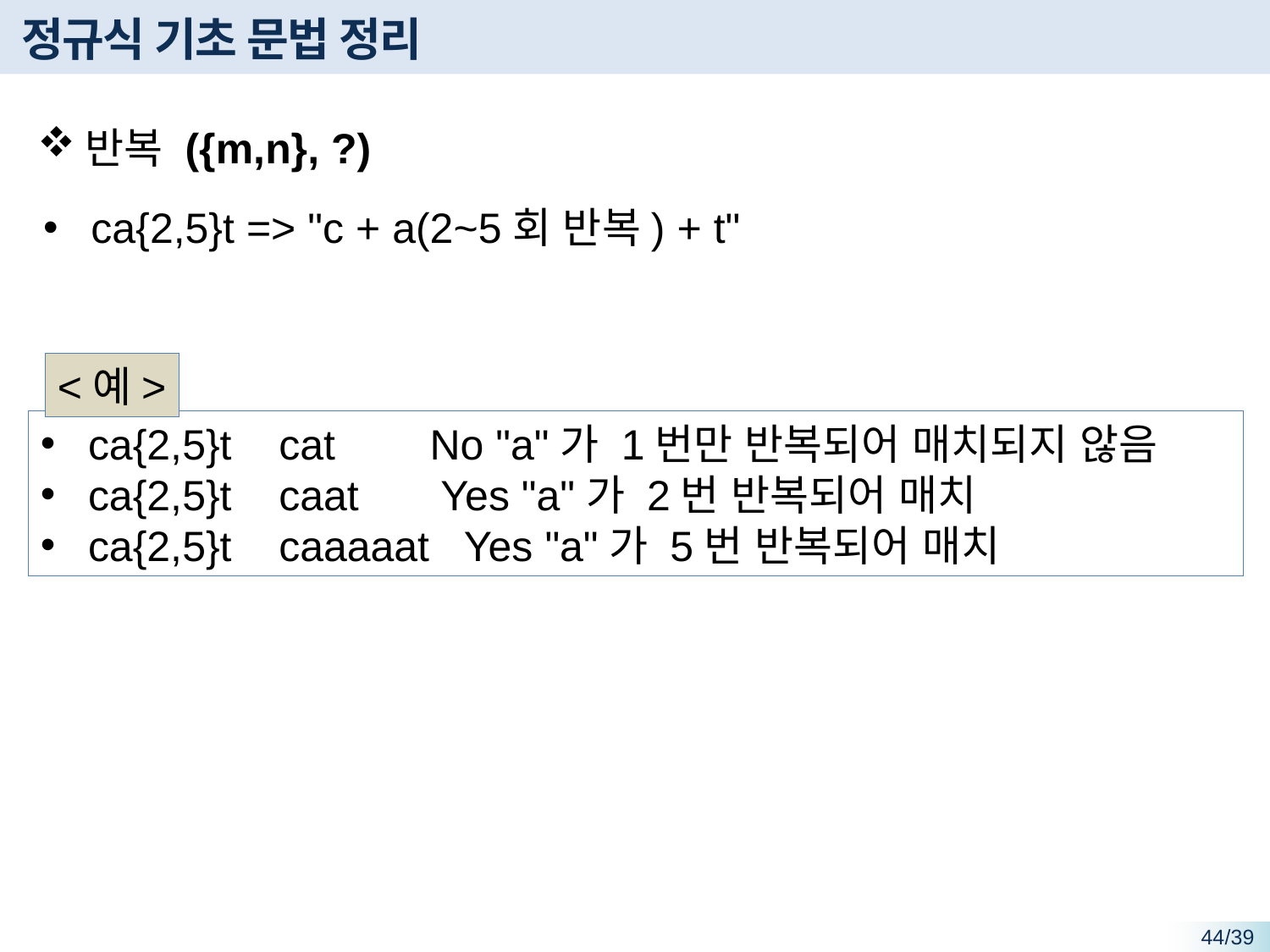

# 정규식 기초 문법 정리
반복 ({m,n}, ?)
ca{2,5}t => "c + a(2~5회 반복) + t"
<예>
ca{2,5}t    cat        No "a"가 1번만 반복되어 매치되지 않음
ca{2,5}t    caat       Yes "a"가 2번 반복되어 매치
ca{2,5}t    caaaaat   Yes "a"가 5번 반복되어 매치